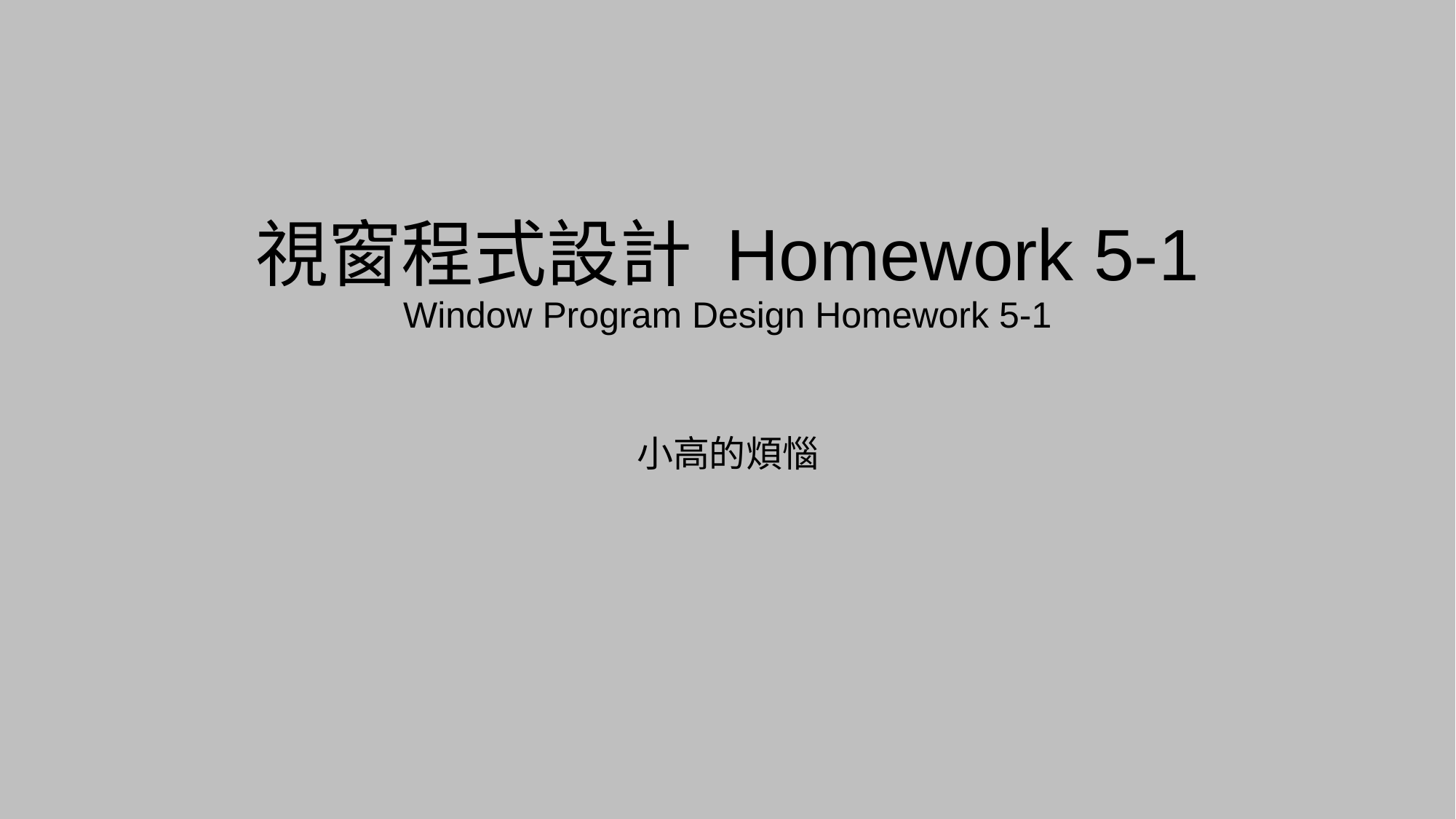

# 視窗程式設計 Homework 5-1 Window Program Design Homework 5-1
小高的煩惱